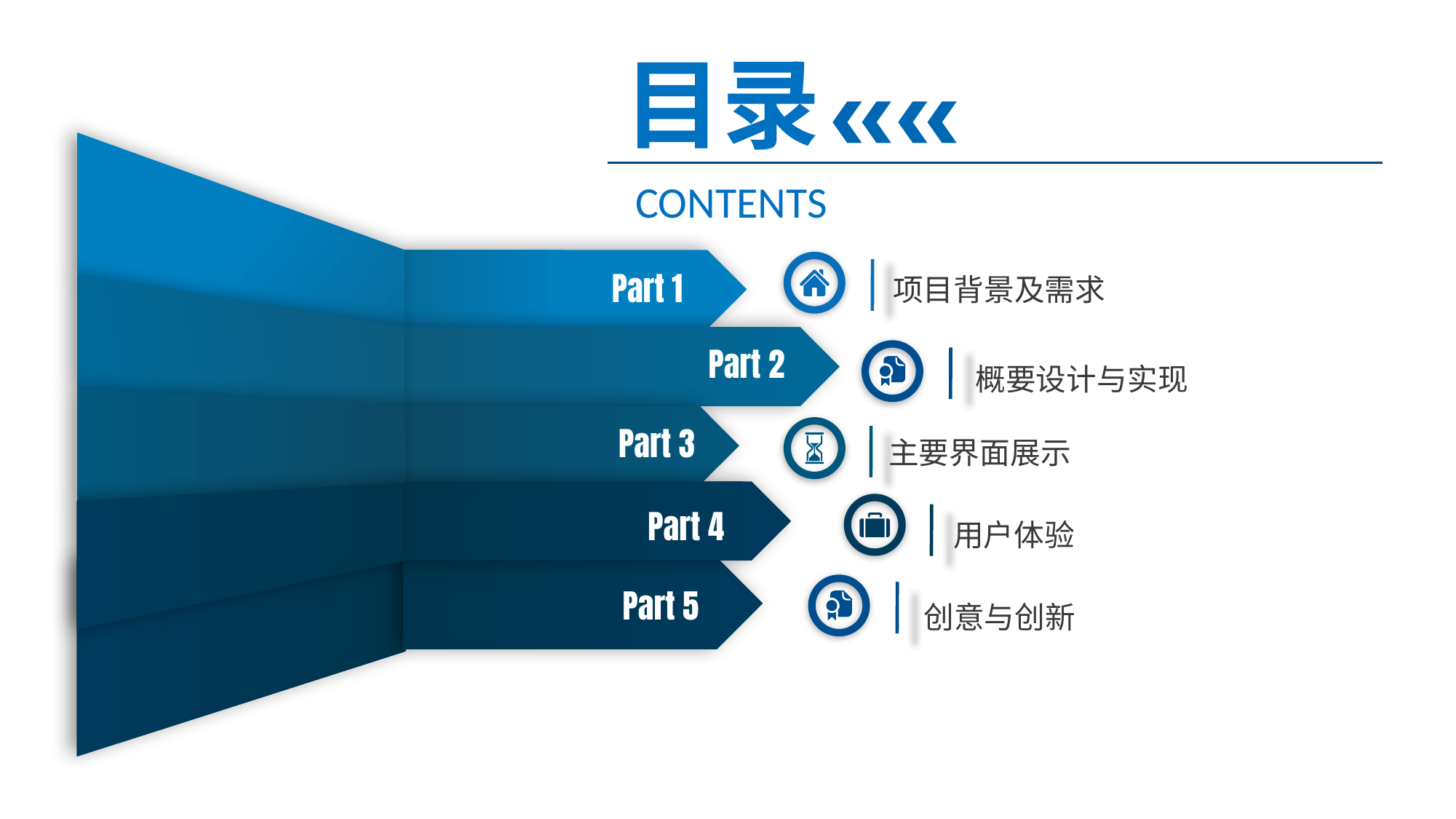

目录

CONTENTS

Part 1
项目背景及需求

Part 2

概要设计与实现

Part 3
主要界面展示

Part 4
Part 3
用户体验

Part 5
创意与创新